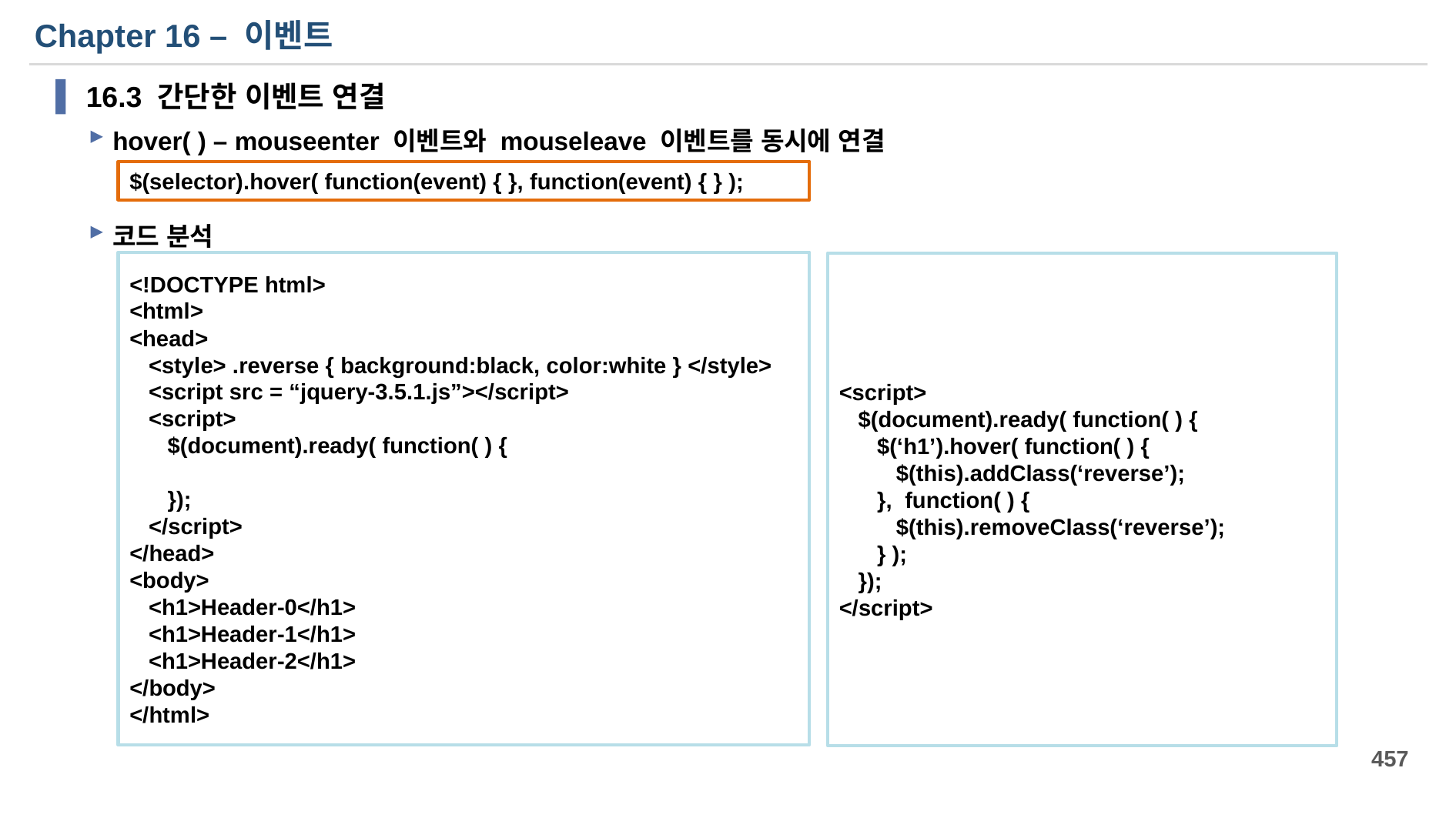

# Chapter 16 – 이벤트
16.3 간단한 이벤트 연결
hover( ) – mouseenter 이벤트와 mouseleave 이벤트를 동시에 연결

코드 분석

$(selector).hover( function(event) { }, function(event) { } );
<!DOCTYPE html>
<html>
<head>
   <style> .reverse { background:black, color:white } </style>
   <script src = “jquery-3.5.1.js”></script>
   <script>
      $(document).ready( function( ) {

      });
   </script>
</head>
<body>
   <h1>Header-0</h1>
   <h1>Header-1</h1>
   <h1>Header-2</h1>
</body>
</html>
<script>
   $(document).ready( function( ) {
      $(‘h1’).hover( function( ) {
         $(this).addClass(‘reverse’);
      },  function( ) {
         $(this).removeClass(‘reverse’);
      } );
   });
</script>
457